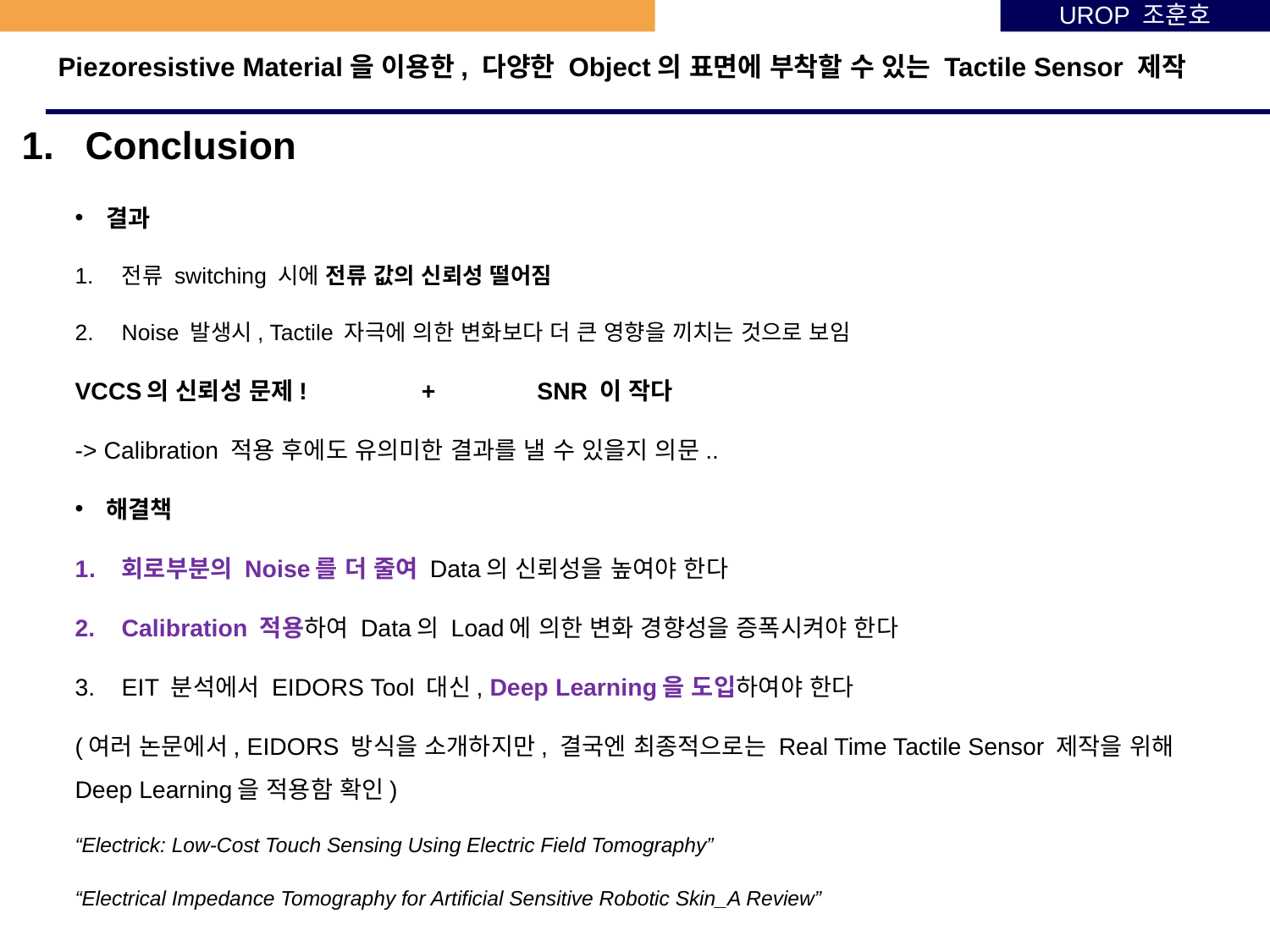

UROP 조훈호
# Piezoresistive Material을 이용한, 다양한 Object의 표면에 부착할 수 있는 Tactile Sensor 제작
Conclusion
결과
전류 switching 시에 전류 값의 신뢰성 떨어짐
Noise 발생시, Tactile 자극에 의한 변화보다 더 큰 영향을 끼치는 것으로 보임
VCCS의 신뢰성 문제!		+ 	SNR 이 작다
-> Calibration 적용 후에도 유의미한 결과를 낼 수 있을지 의문..
해결책
회로부분의 Noise를 더 줄여 Data의 신뢰성을 높여야 한다
Calibration 적용하여 Data의 Load에 의한 변화 경향성을 증폭시켜야 한다
EIT 분석에서 EIDORS Tool 대신, Deep Learning을 도입하여야 한다
(여러 논문에서, EIDORS 방식을 소개하지만, 결국엔 최종적으로는 Real Time Tactile Sensor 제작을 위해 Deep Learning을 적용함 확인)
“Electrick: Low-Cost Touch Sensing Using Electric Field Tomography”
“Electrical Impedance Tomography for Artificial Sensitive Robotic Skin_A Review”